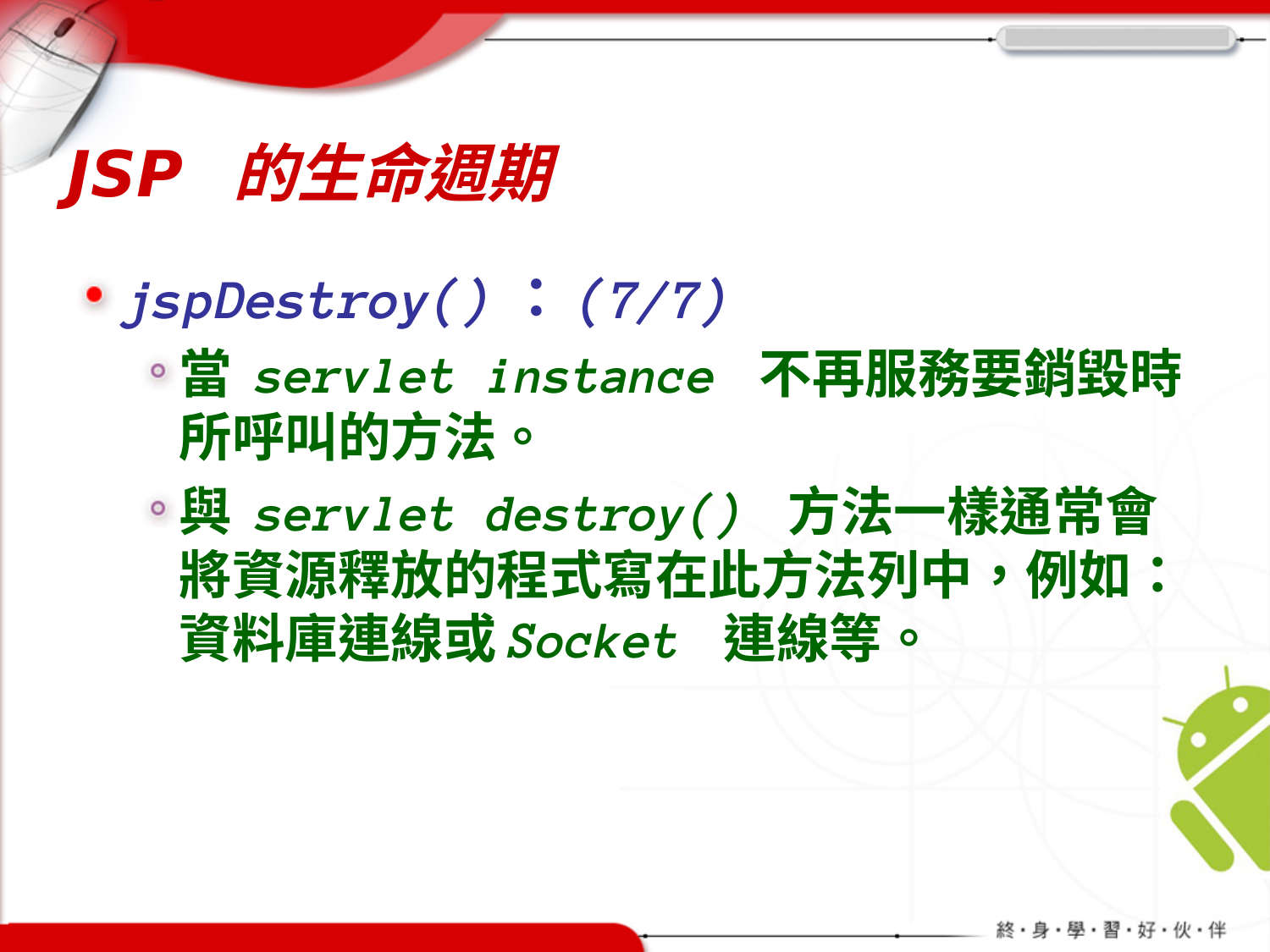

# JSP 的生命週期
jspDestroy()：(7/7)
當 servlet instance 不再服務要銷毀時所呼叫的方法。
與 servlet destroy() 方法一樣通常會將資源釋放的程式寫在此方法列中，例如：資料庫連線或Socket 連線等。